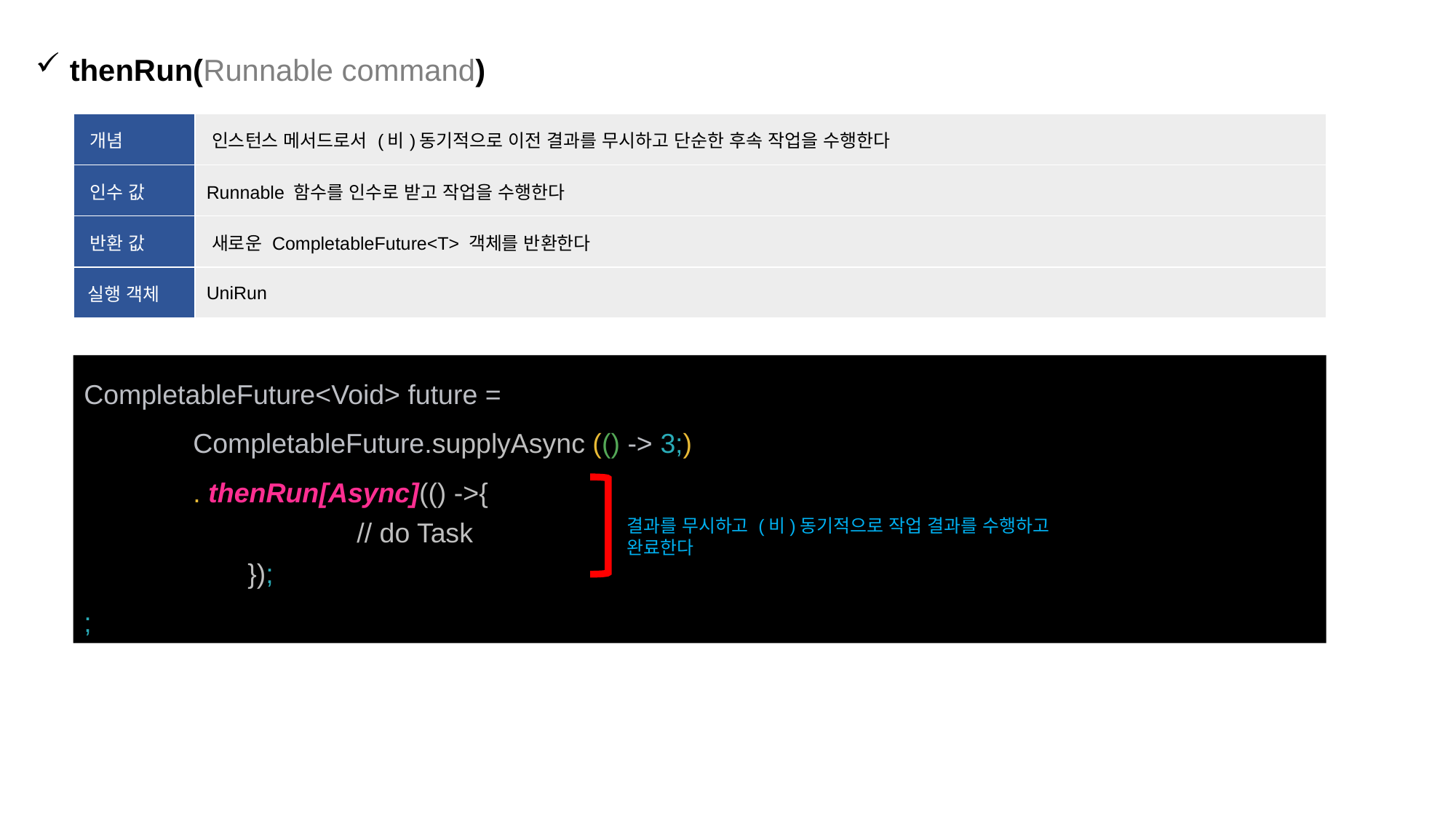

thenRun(Runnable command)
| 개념 | 인스턴스 메서드로서 (비)동기적으로 이전 결과를 무시하고 단순한 후속 작업을 수행한다 |
| --- | --- |
| 인수 값 | Runnable 함수를 인수로 받고 작업을 수행한다 |
| 반환 값 | 새로운 CompletableFuture<T> 객체를 반환한다 |
| 실행 객체 | UniRun |
CompletableFuture<Void> future =
	CompletableFuture.supplyAsync (() -> 3;)
	. thenRun[Async](() ->{
  		// do Task
	});
;

결과를 무시하고 (비)동기적으로 작업 결과를 수행하고 완료한다